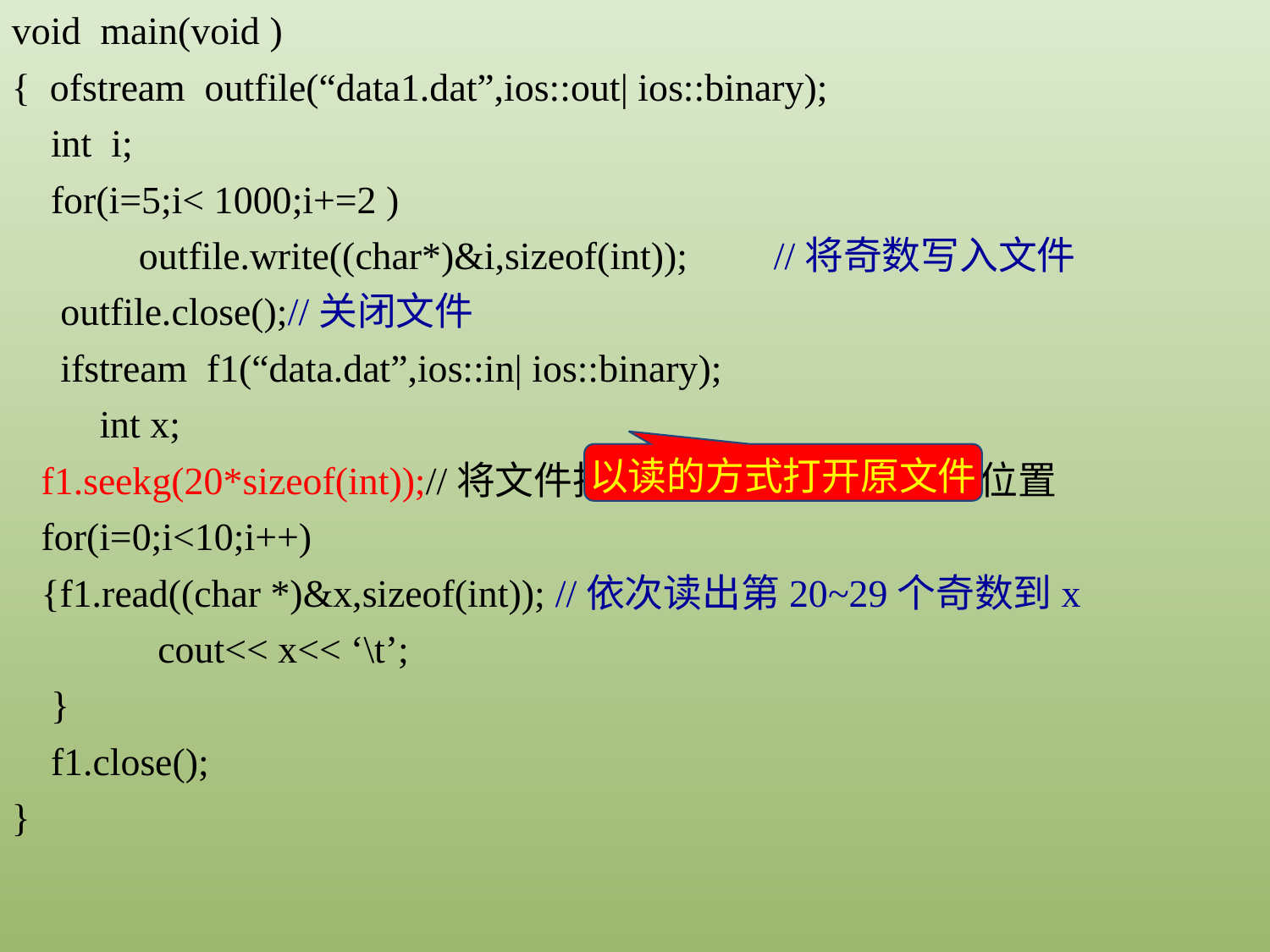

void  main(void )
{  ofstream  outfile(“data1.dat”,ios::out| ios::binary);
    int  i;
    for(i=5;i< 1000;i+=2 )
	outfile.write((char*)&i,sizeof(int));	//将奇数写入文件
     outfile.close();//关闭文件
     ifstream  f1(“data.dat”,ios::in| ios::binary);
         int x;
   f1.seekg(20*sizeof(int));//将文件指针移到第20个整数的位置
   for(i=0;i<10;i++)
   {f1.read((char *)&x,sizeof(int)); //依次读出第20~29个奇数到x
               cout<< x<< ‘\t’;
    }
    f1.close();
}
以读的方式打开原文件
922